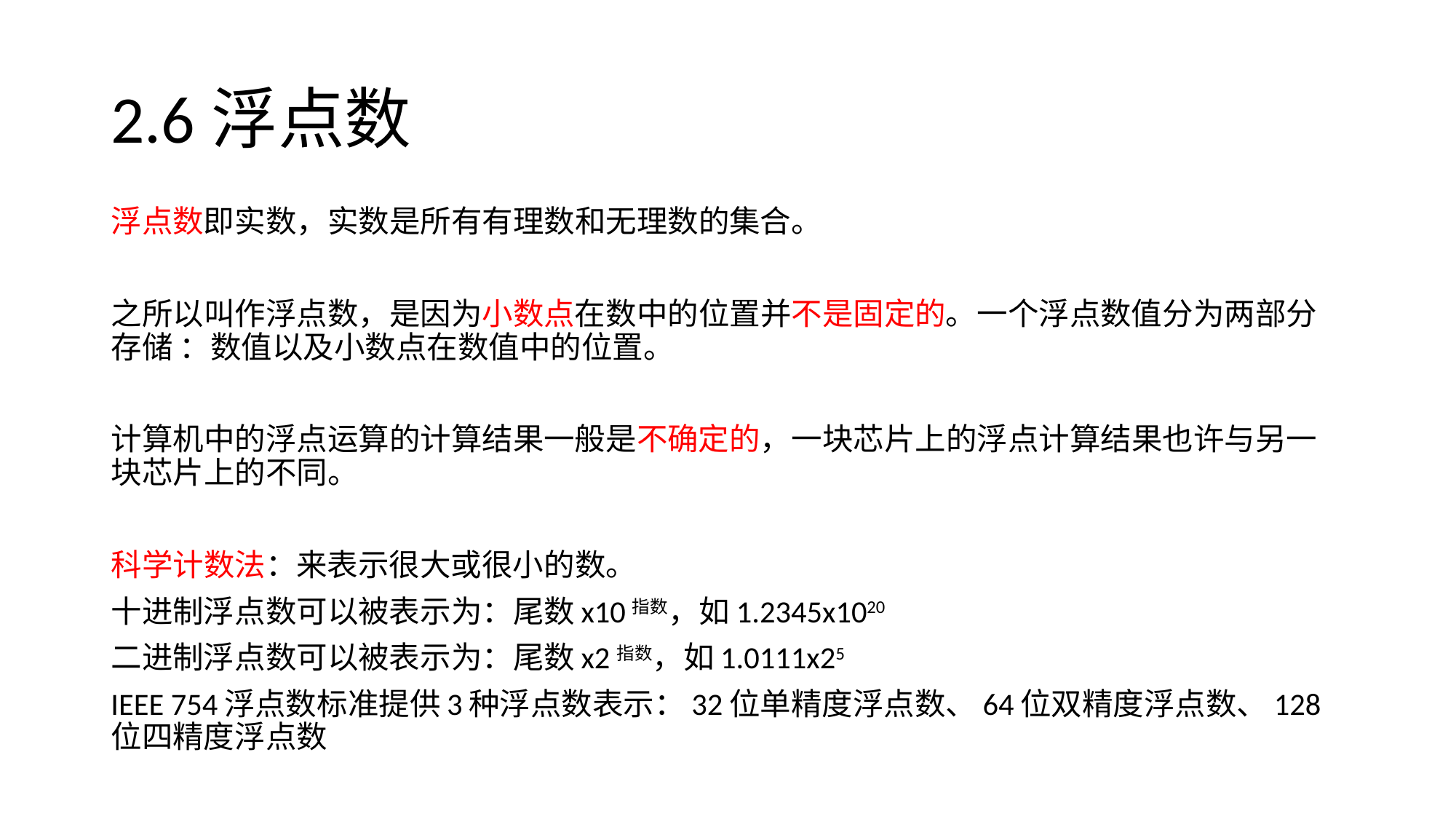

# 2.6浮点数
浮点数即实数，实数是所有有理数和无理数的集合。

之所以叫作浮点数，是因为小数点在数中的位置并不是固定的。一个浮点数值分为两部分存储 ：数值以及小数点在数值中的位置。

计算机中的浮点运算的计算结果一般是不确定的，一块芯片上的浮点计算结果也许与另一块芯片上的不同。

科学计数法：来表示很大或很小的数。
十进制浮点数可以被表示为：尾数x10指数，如1.2345x1020
二进制浮点数可以被表示为：尾数x2指数，如1.0111x25
IEEE 754浮点数标准提供3种浮点数表示：32位单精度浮点数、64位双精度浮点数、128位四精度浮点数